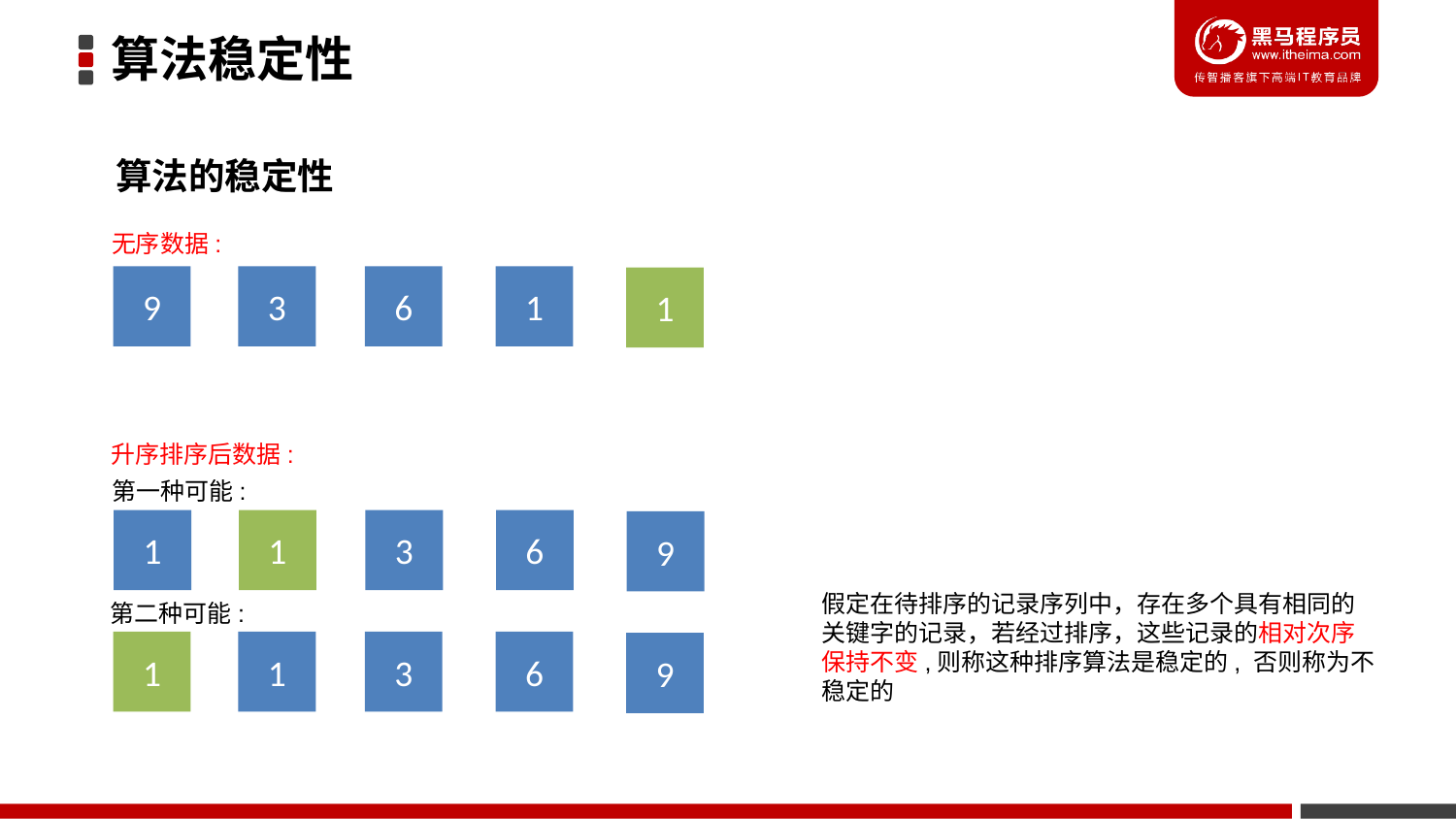

算法稳定性
算法的稳定性
无序数据:
9
3
6
1
1
升序排序后数据:
第一种可能:
1
1
3
6
9
假定在待排序的记录序列中，存在多个具有相同的
关键字的记录，若经过排序，这些记录的相对次序
保持不变,则称这种排序算法是稳定的, 否则称为不
稳定的
第二种可能:
1
1
3
6
9